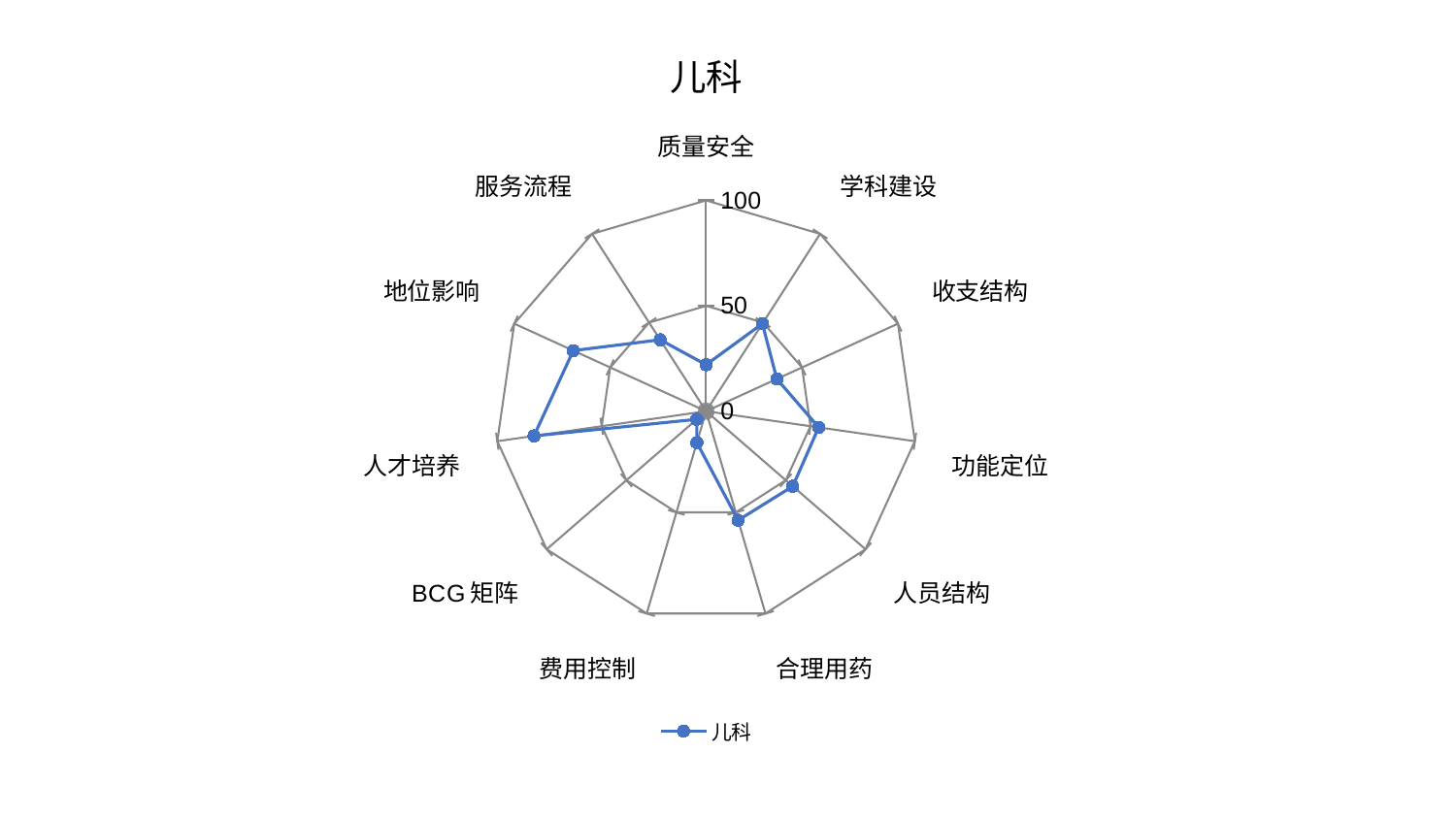

### Chart: 儿科

| Category | 儿科 |
|---|---|
| 质量安全 | 22.0448919726108 |
| 学科建设 | 49.359238255408485 |
| 收支结构 | 36.8784068762592 |
| 功能定位 | 53.940341874089206 |
| 人员结构 | 54.366166936108044 |
| 合理用药 | 53.900581298133304 |
| 费用控制 | 15.539361833606854 |
| BCG矩阵 | 5.866079692008593 |
| 人才培养 | 82.44496719951864 |
| 地位影响 | 69.23317618695744 |
| 服务流程 | 40.2843421886651 |
126